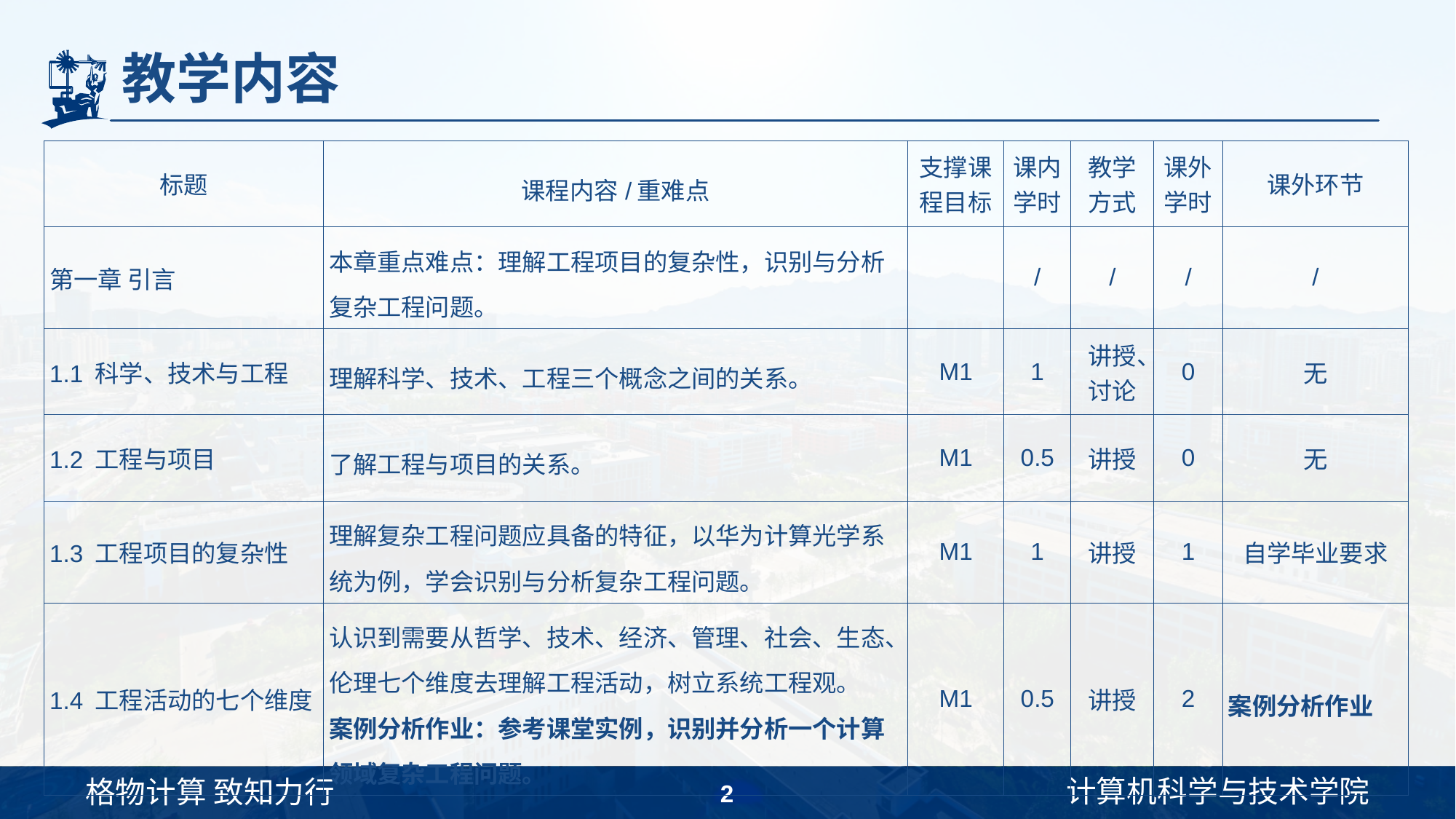

# 教学内容
| 标题 | 课程内容/重难点 | 支撑课程目标 | 课内学时 | 教学方式 | 课外学时 | 课外环节 |
| --- | --- | --- | --- | --- | --- | --- |
| 第一章 引言 | 本章重点难点：理解工程项目的复杂性，识别与分析复杂工程问题。 |  | / | / | / | / |
| 1.1 科学、技术与工程 | 理解科学、技术、工程三个概念之间的关系。 | M1 | 1 | 讲授、讨论 | 0 | 无 |
| 1.2 工程与项目 | 了解工程与项目的关系。 | M1 | 0.5 | 讲授 | 0 | 无 |
| 1.3 工程项目的复杂性 | 理解复杂工程问题应具备的特征，以华为计算光学系统为例，学会识别与分析复杂工程问题。 | M1 | 1 | 讲授 | 1 | 自学毕业要求 |
| 1.4 工程活动的七个维度 | 认识到需要从哲学、技术、经济、管理、社会、生态、伦理七个维度去理解工程活动，树立系统工程观。 案例分析作业：参考课堂实例，识别并分析一个计算领域复杂工程问题。 | M1 | 0.5 | 讲授 | 2 | 案例分析作业 |
2